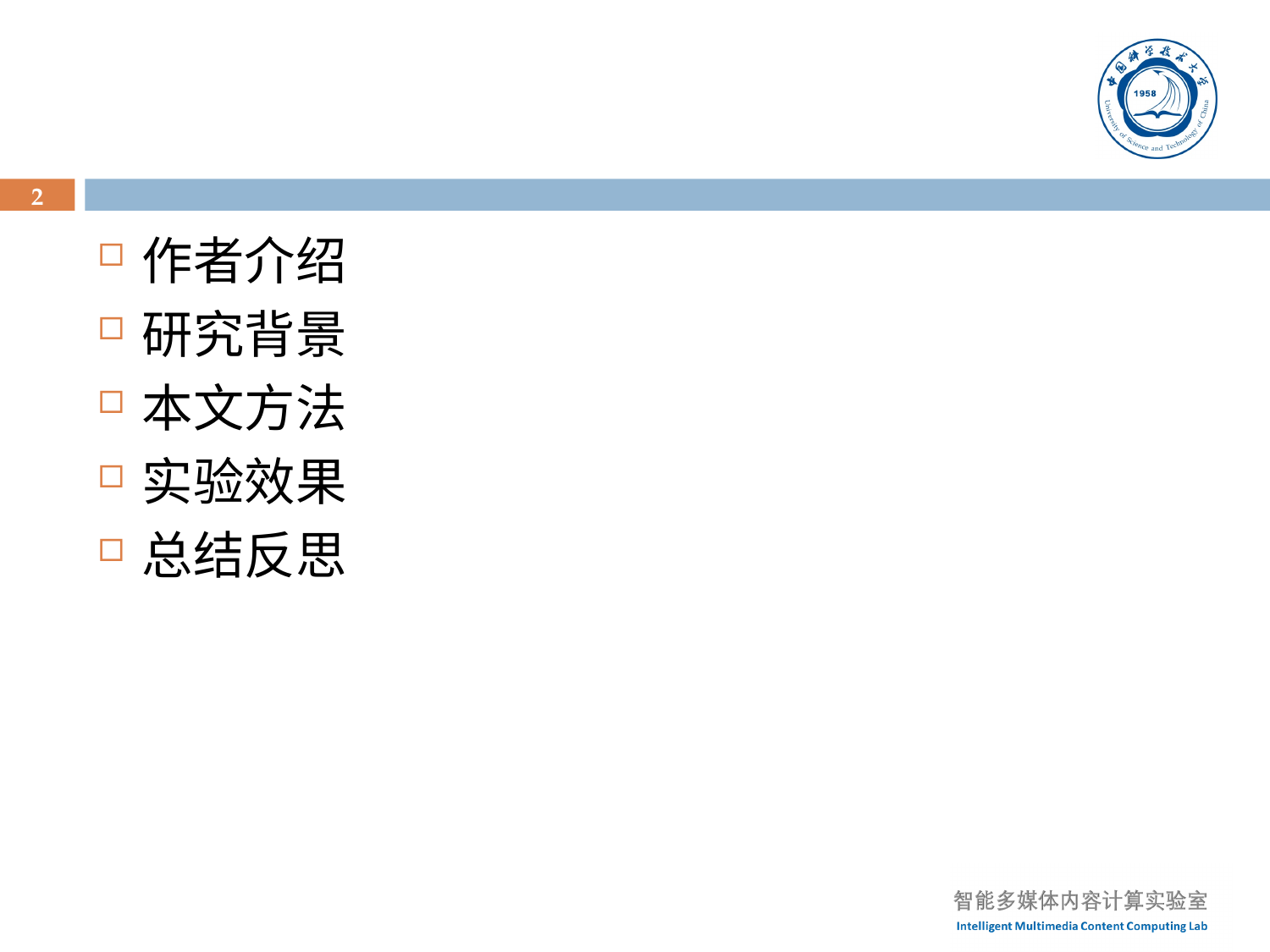

#
2
作者介绍
研究背景
本文方法
实验效果
总结反思